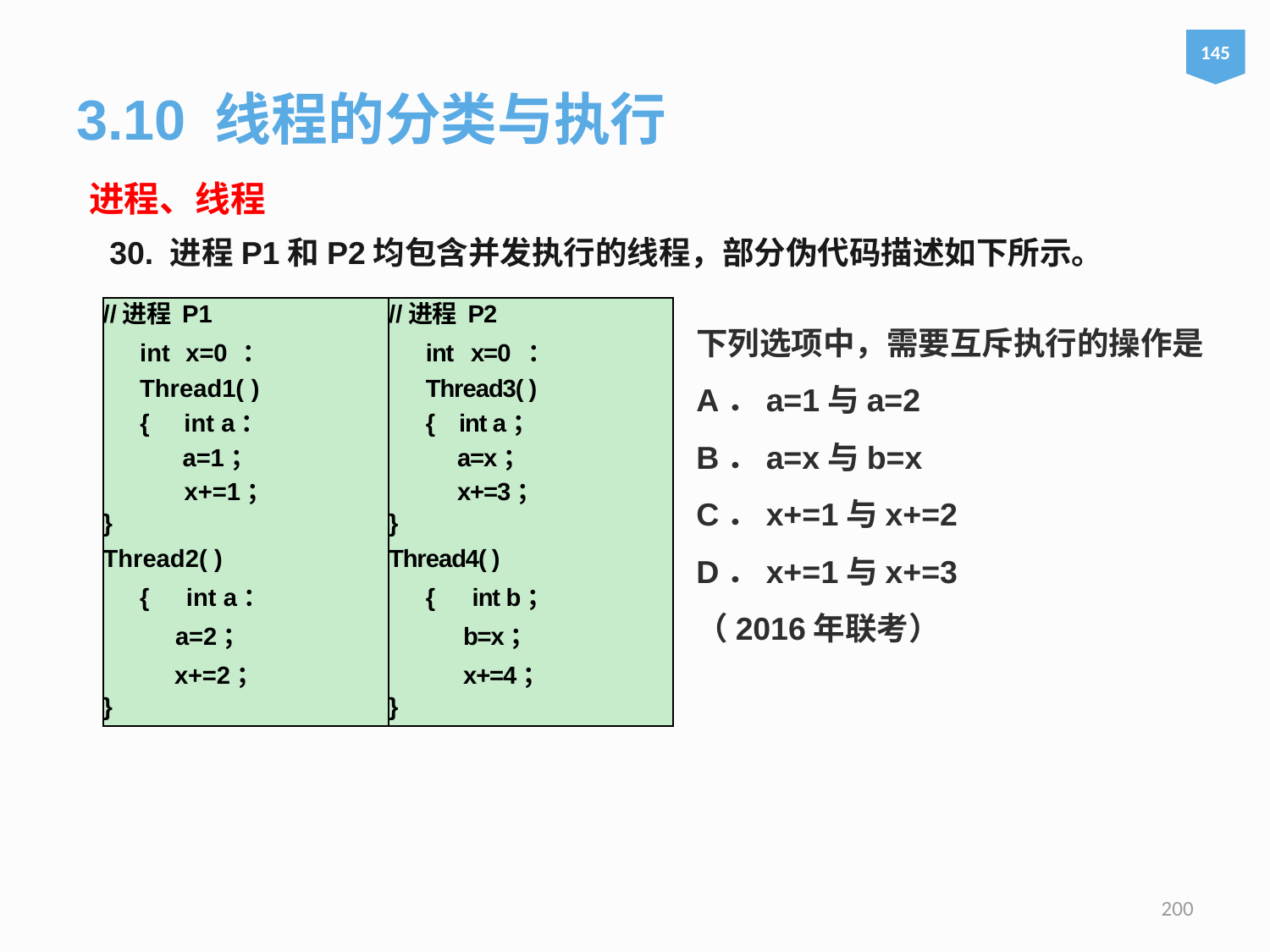

145
3.10 线程的分类与执行
进程、线程

30. 进程P1和P2均包含并发执行的线程，部分伪代码描述如下所示。

//进程 P1
int x=0： Thread1( )
{	 int a：
      a=1；
   x+=1；
}
Thread2( )
{	int a：
     a=2；
     x+=2；
}
//进程 P2
int x=0： Thread3( )
{    int a；
     a=x；
     x+=3；
}
Thread4( )
{	int b；
      b=x；
      x+=4；
}
下列选项中，需要互斥执行的操作是
A．a=1与a=2
B．a=x与b=x
C．x+=1与x+=2
D．x+=1与x+=3
（2016年联考）
200